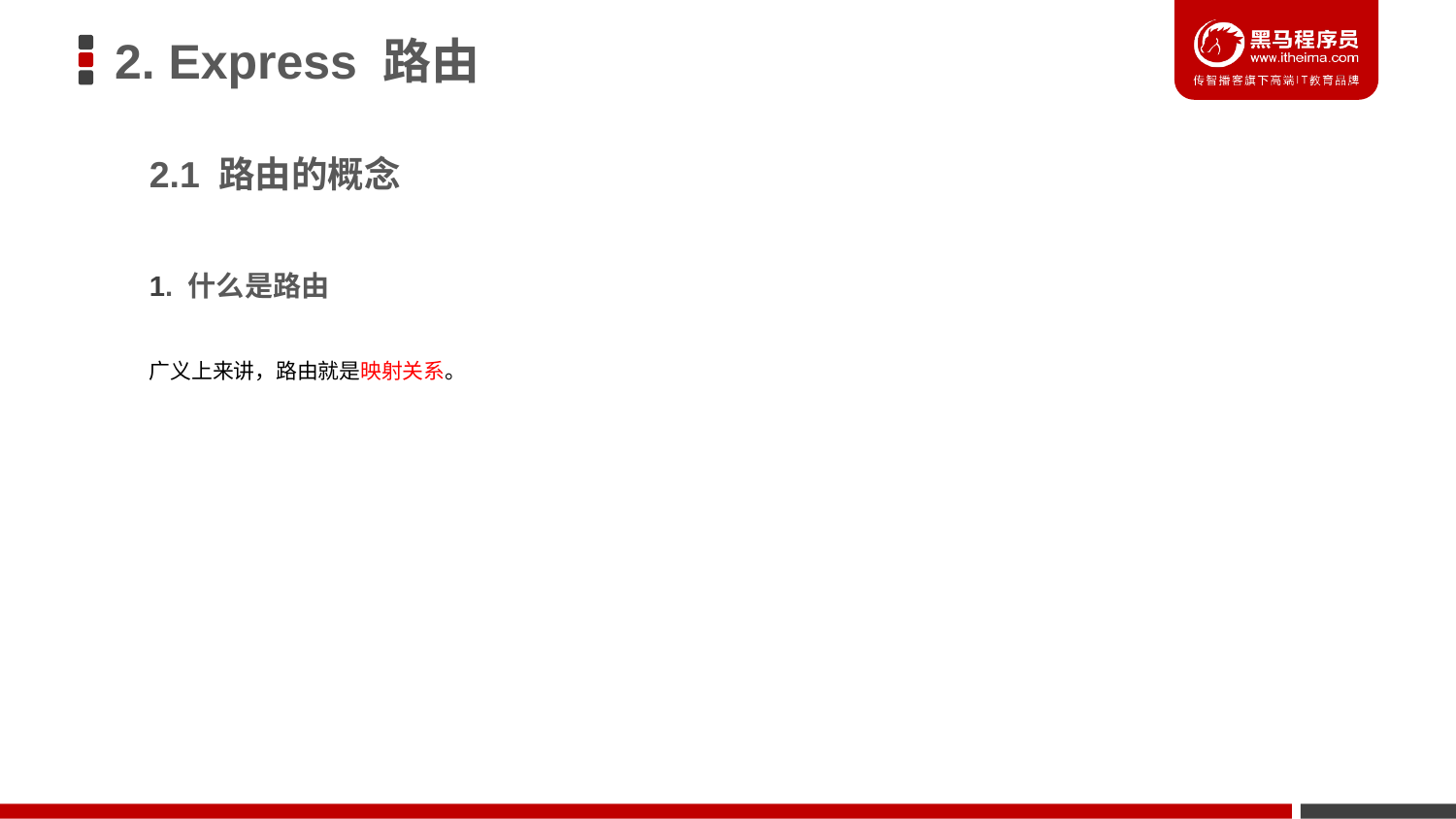

# 2. Express 路由
2.1 路由的概念
1. 什么是路由
广义上来讲，路由就是映射关系。